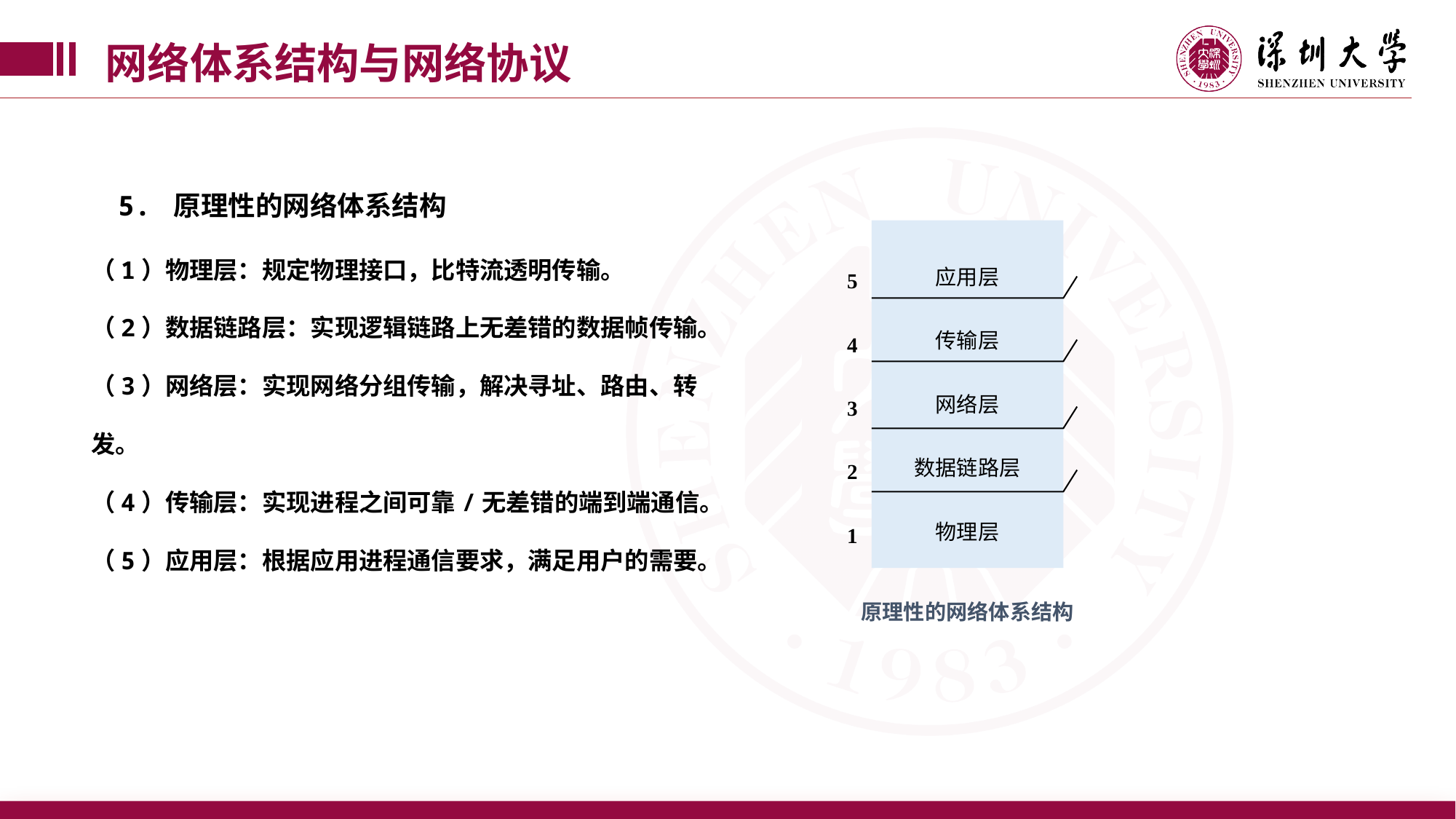

网络体系结构与网络协议

5. 原理性的网络体系结构
应用层
传输层
网络层
数据链路层
物理层

5
4
3
2
1

原理性的网络体系结构
（1）物理层：规定物理接口，比特流透明传输。
（2）数据链路层：实现逻辑链路上无差错的数据帧传输。
（3）网络层：实现网络分组传输，解决寻址、路由、转发。
（4）传输层：实现进程之间可靠/无差错的端到端通信。
（5）应用层：根据应用进程通信要求，满足用户的需要。